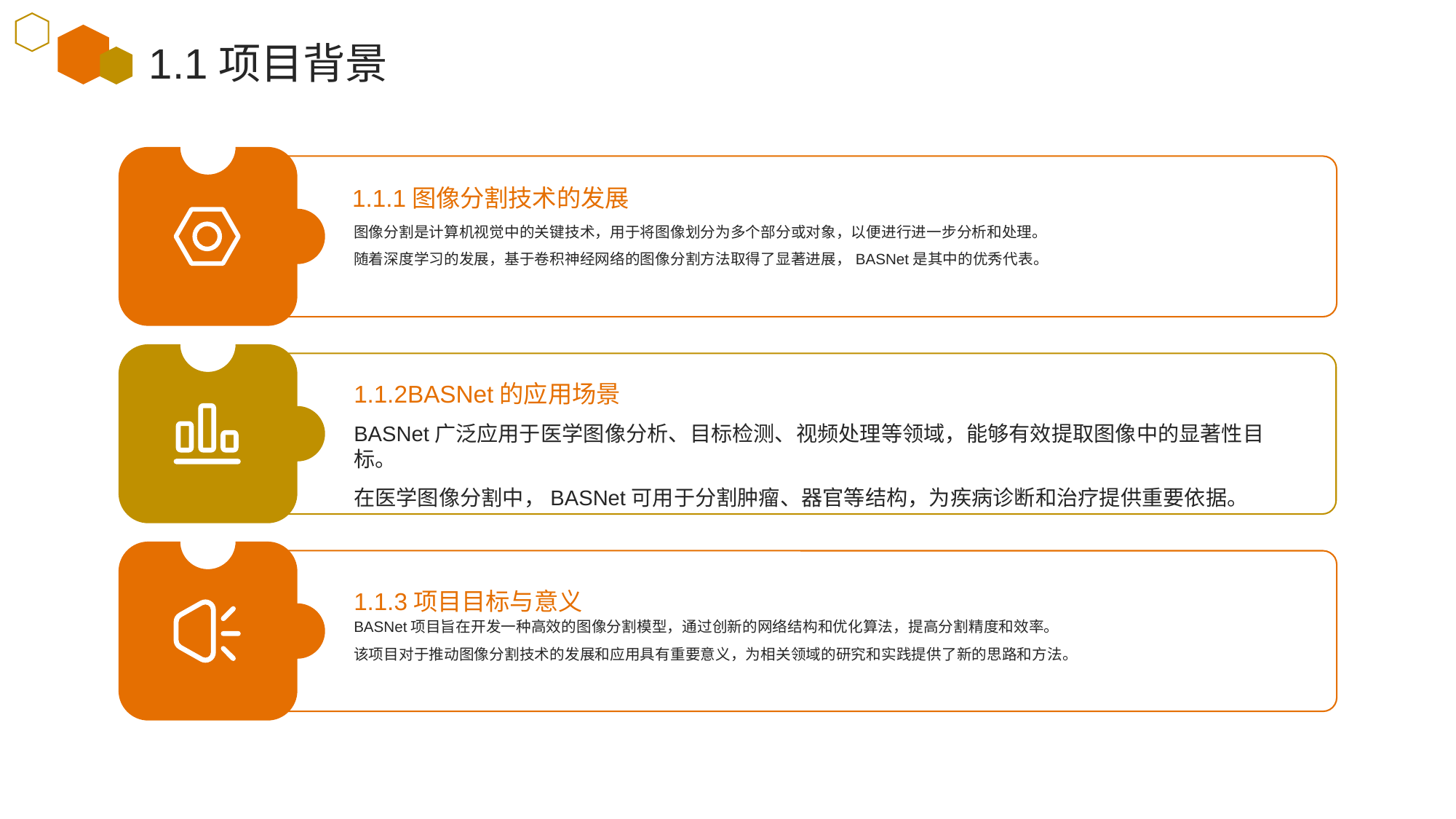

1.1项目背景

1.1.1图像分割技术的发展

图像分割是计算机视觉中的关键技术，用于将图像划分为多个部分或对象，以便进行进一步分析和处理。
随着深度学习的发展，基于卷积神经网络的图像分割方法取得了显著进展，BASNet是其中的优秀代表。

1.1.2BASNet的应用场景

BASNet广泛应用于医学图像分析、目标检测、视频处理等领域，能够有效提取图像中的显著性目标。
在医学图像分割中，BASNet可用于分割肿瘤、器官等结构，为疾病诊断和治疗提供重要依据。

1.1.3项目目标与意义

BASNet项目旨在开发一种高效的图像分割模型，通过创新的网络结构和优化算法，提高分割精度和效率。
该项目对于推动图像分割技术的发展和应用具有重要意义，为相关领域的研究和实践提供了新的思路和方法。